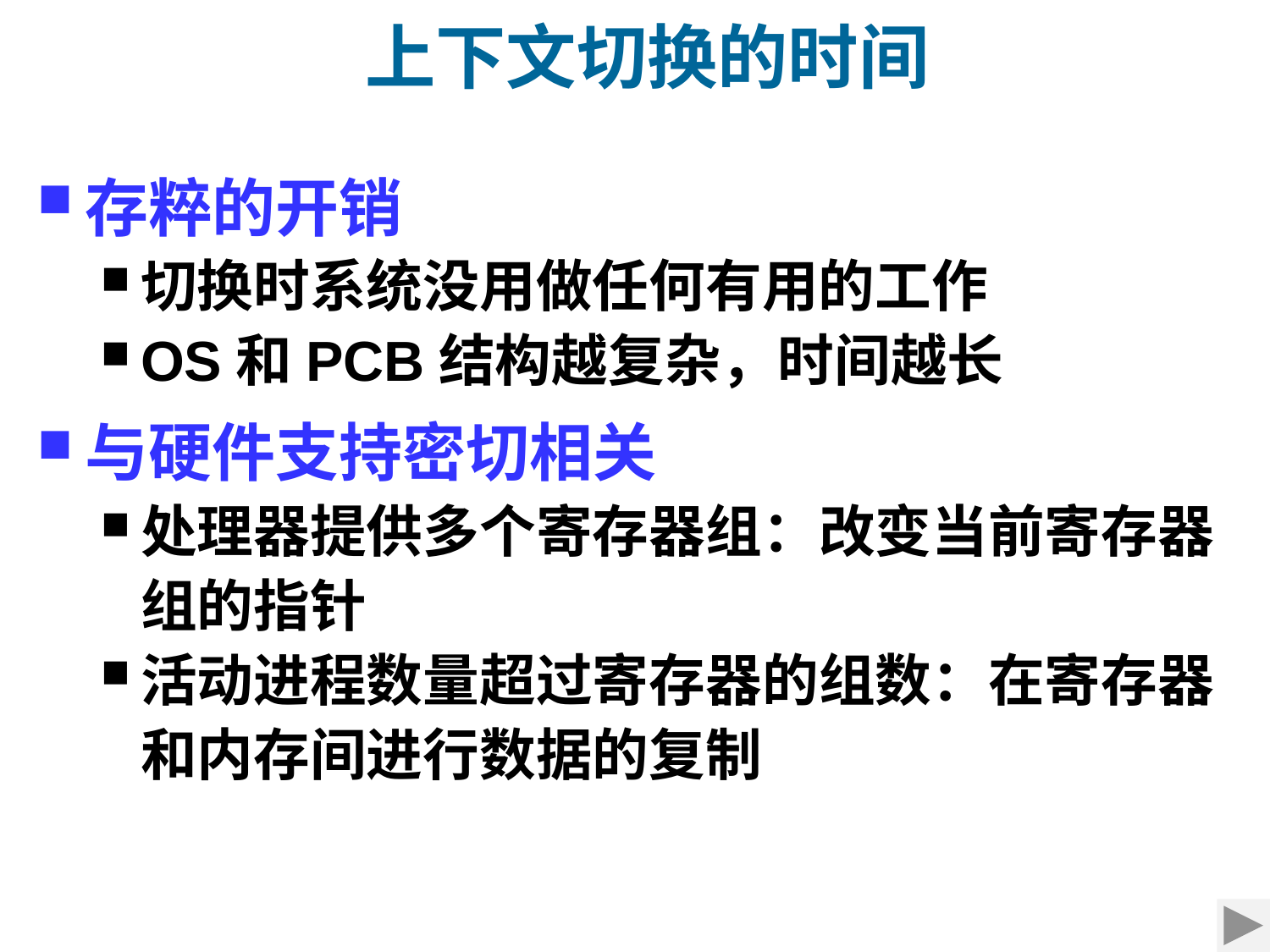

上下文切换的时间
存粹的开销
切换时系统没用做任何有用的工作
OS和PCB结构越复杂，时间越长
与硬件支持密切相关
处理器提供多个寄存器组：改变当前寄存器组的指针
活动进程数量超过寄存器的组数：在寄存器和内存间进行数据的复制